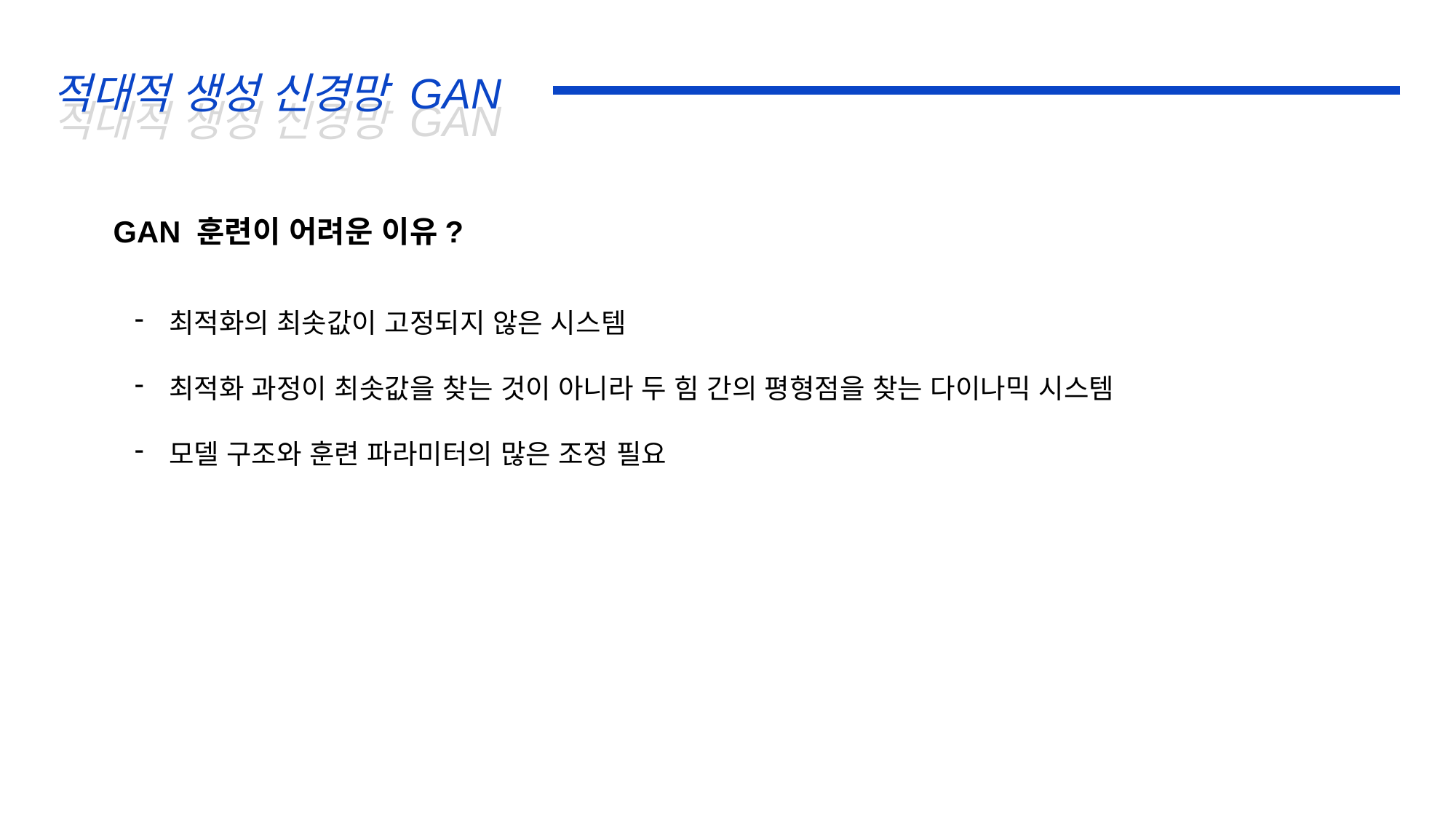

적대적 생성 신경망 GAN
적대적 생성 신경망 GAN
GAN 훈련이 어려운 이유?
최적화의 최솟값이 고정되지 않은 시스템
최적화 과정이 최솟값을 찾는 것이 아니라 두 힘 간의 평형점을 찾는 다이나믹 시스템
모델 구조와 훈련 파라미터의 많은 조정 필요